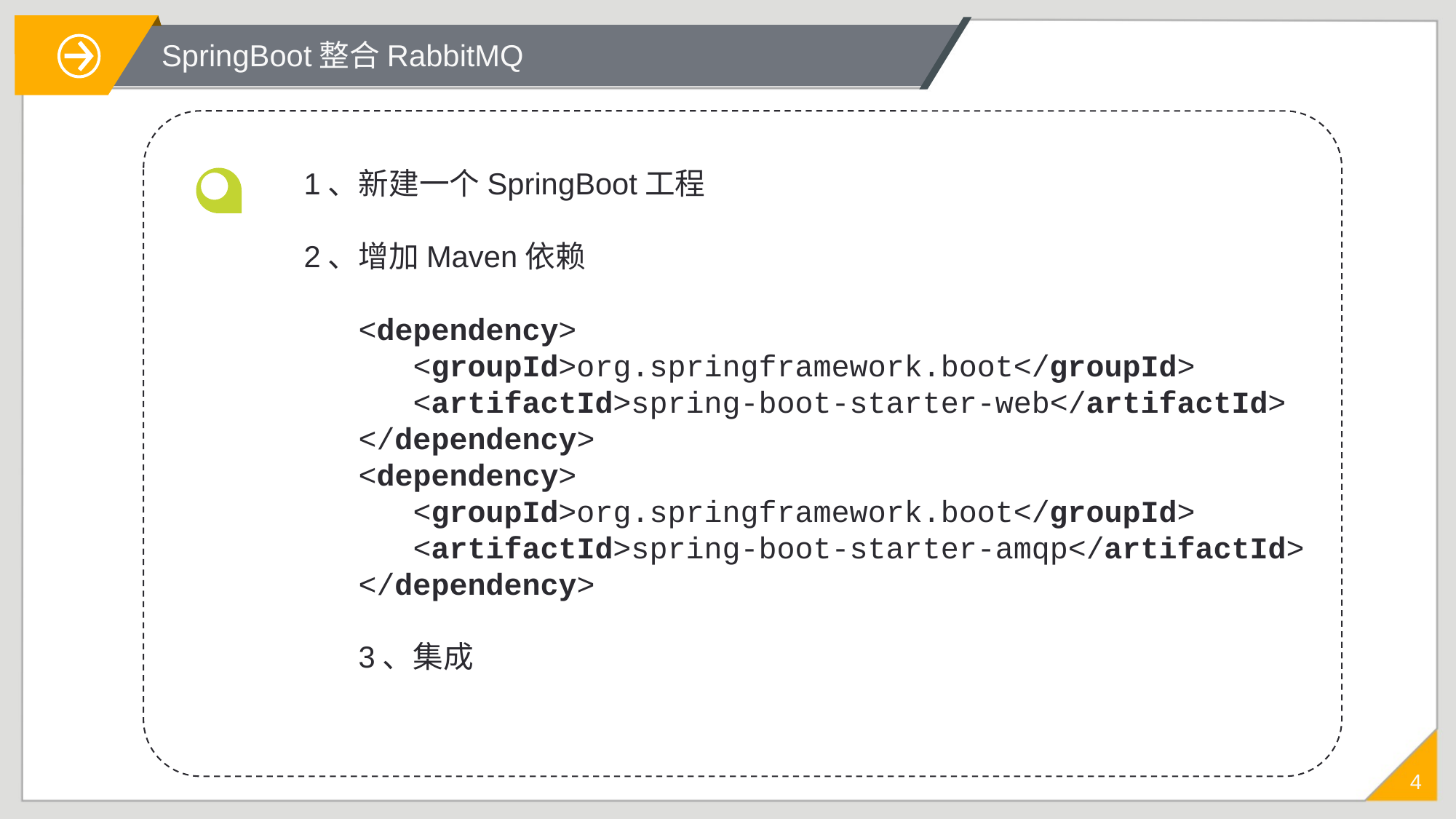

SpringBoot整合RabbitMQ

1、新建一个SpringBoot工程

2、增加Maven依赖

<dependency>
   <groupId>org.springframework.boot</groupId>
   <artifactId>spring-boot-starter-web</artifactId>
</dependency>
<dependency>
   <groupId>org.springframework.boot</groupId>
   <artifactId>spring-boot-starter-amqp</artifactId>
</dependency>

3、集成